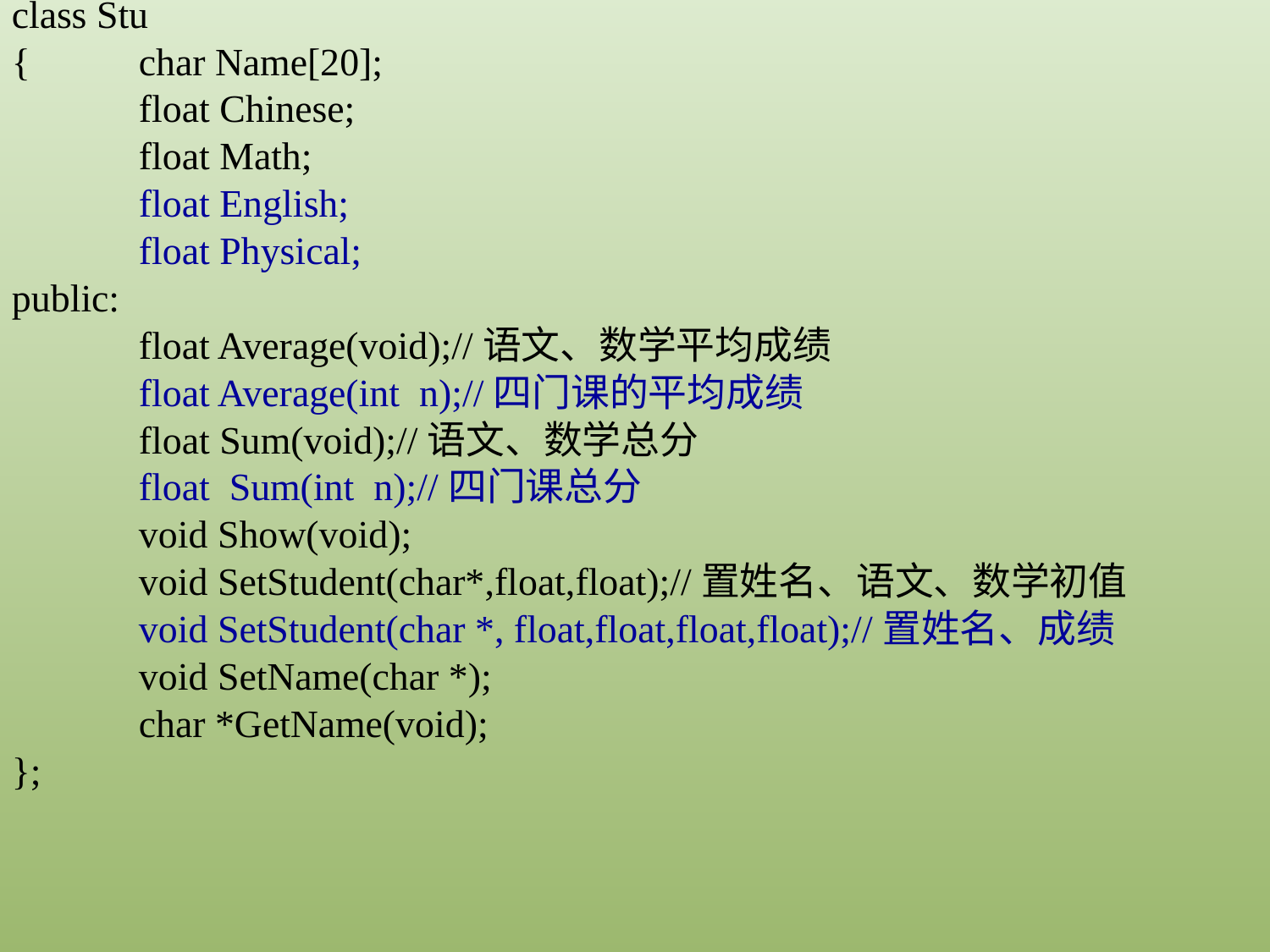

class Stu
{	char Name[20];
	float Chinese;
	float Math;
	float English;
	float Physical;
public:
	float Average(void);//语文、数学平均成绩
	float Average(int  n);//四门课的平均成绩
	float Sum(void);//语文、数学总分
	float  Sum(int  n);//四门课总分
	void Show(void);
	void SetStudent(char*,float,float);//置姓名、语文、数学初值
	void SetStudent(char *, float,float,float,float);//置姓名、成绩
	void SetName(char *);
	char *GetName(void);
};
637